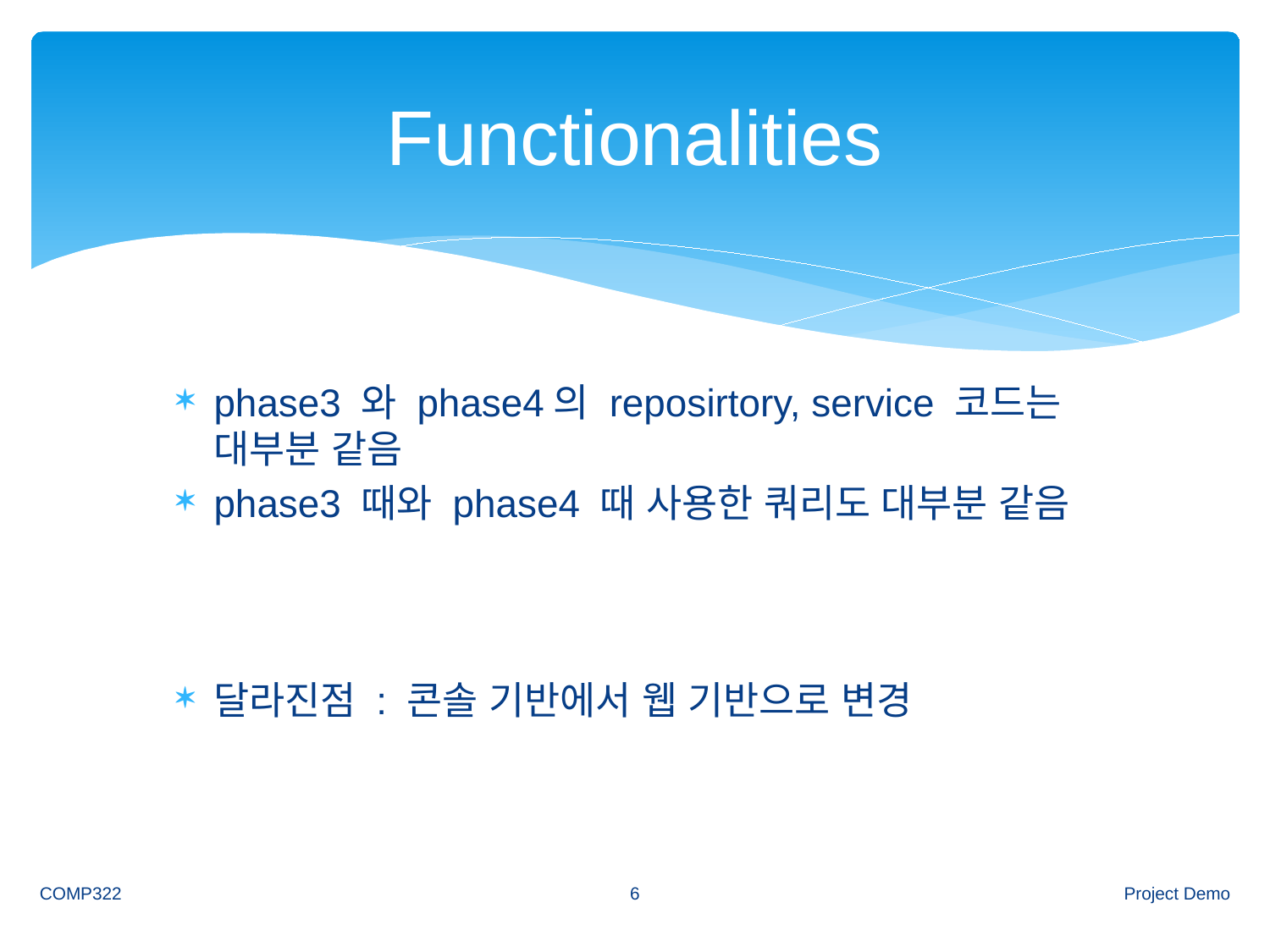

# Functionalities
phase3 와 phase4의 reposirtory, service 코드는 대부분 같음
phase3 때와 phase4 때 사용한 쿼리도 대부분 같음

달라진점 : 콘솔 기반에서 웹 기반으로 변경

6
COMP322
Project Demo